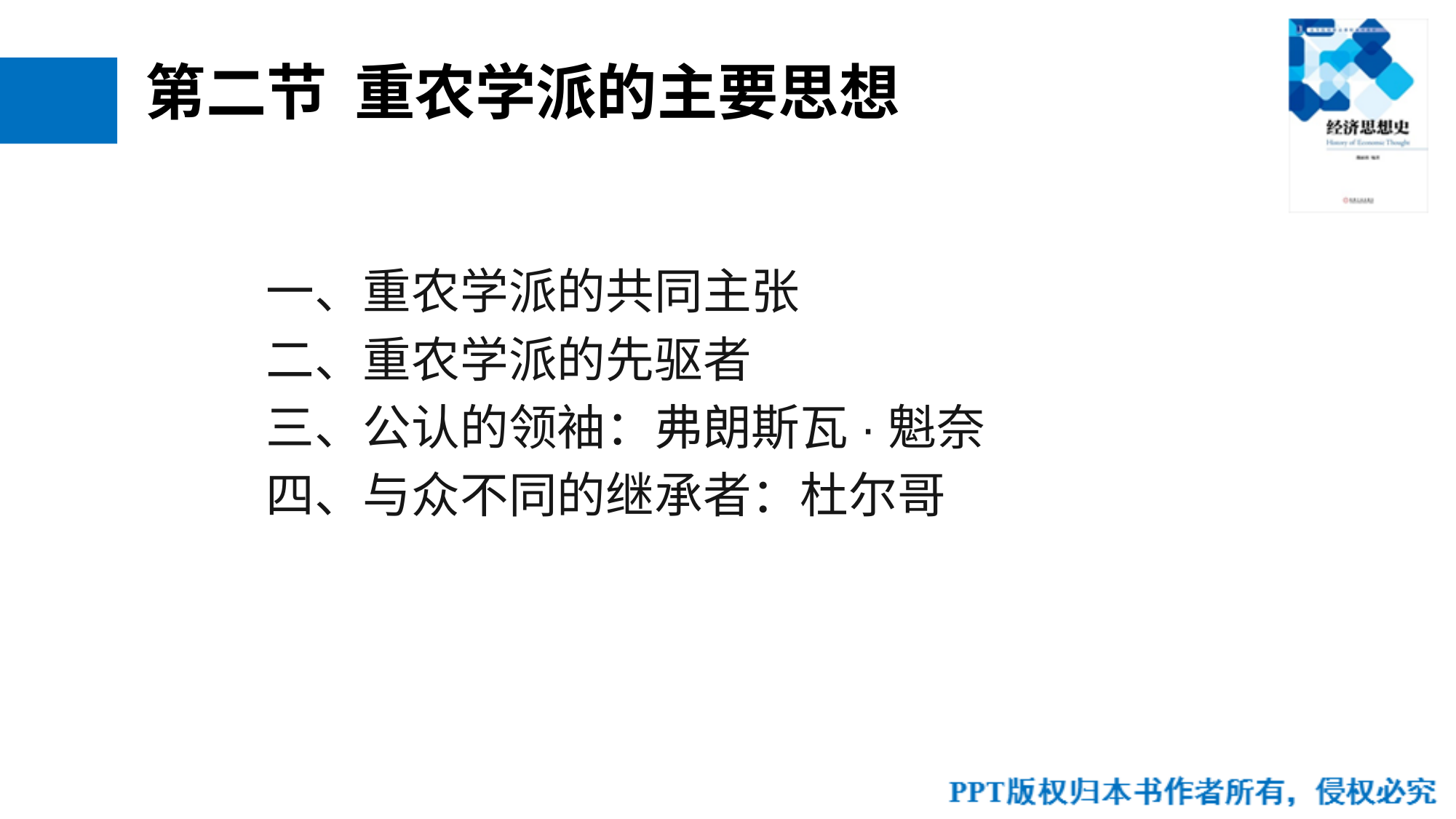

# 第二节  重农学派的主要思想

一、重农学派的共同主张
二、重农学派的先驱者
三、公认的领袖：弗朗斯瓦·魁奈
四、与众不同的继承者：杜尔哥
59